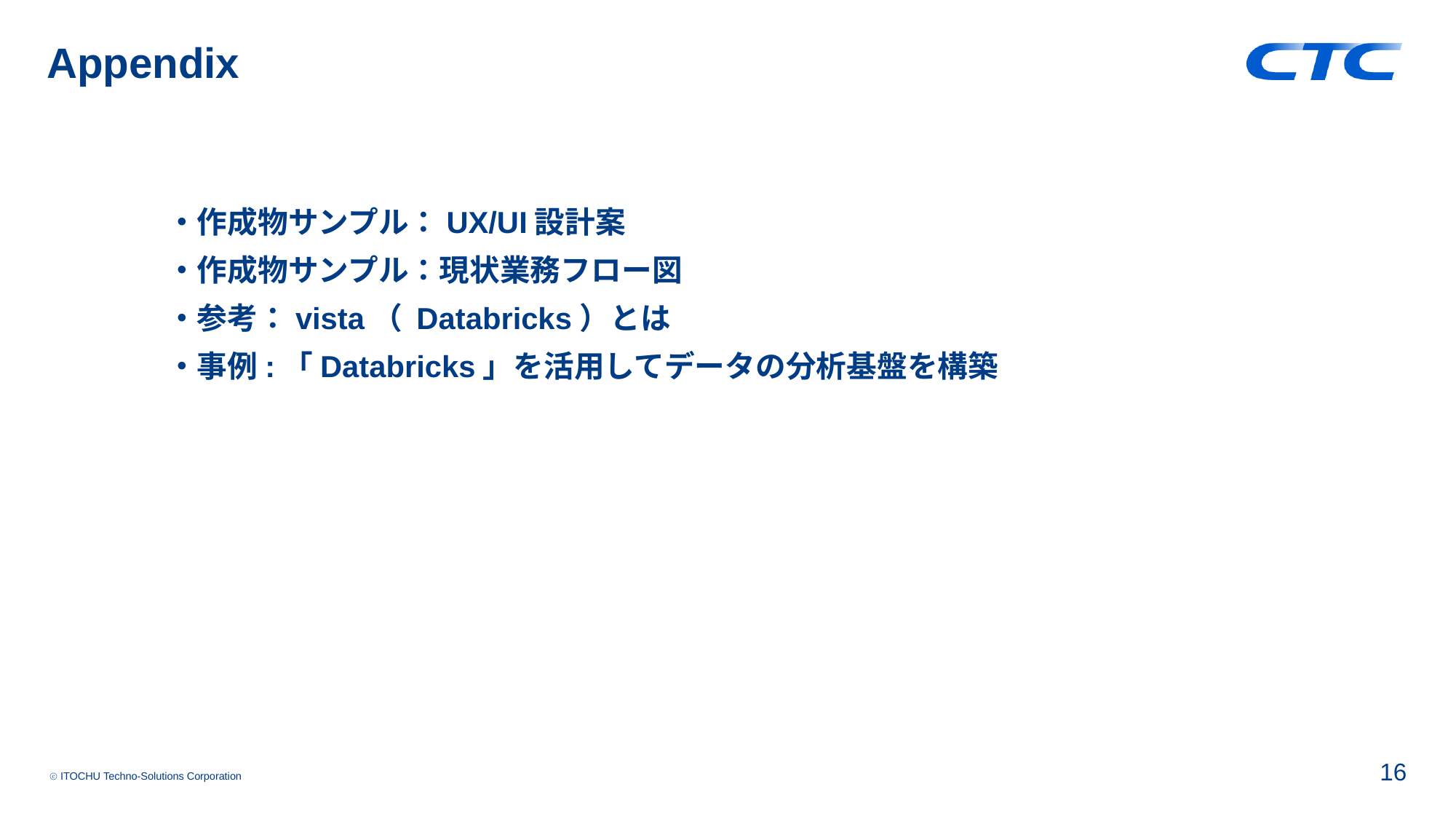

# Appendix
・作成物サンプル：UX/UI設計案
・作成物サンプル：現状業務フロー図
・参考：vista（ Databricks）とは
・事例:「Databricks」を活用してデータの分析基盤を構築